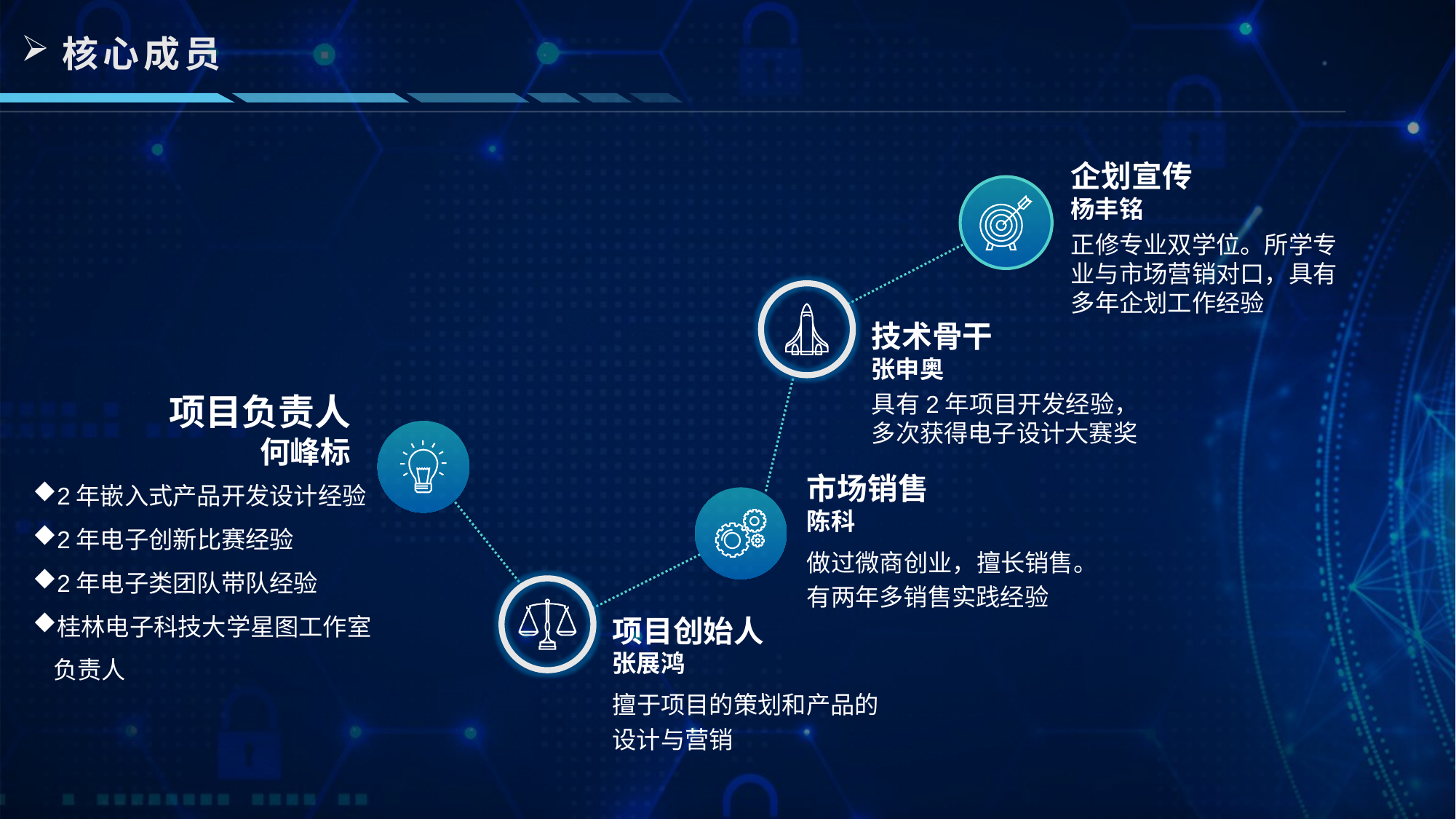

核心成员

企划宣传
杨丰铭
正修专业双学位。所学专业与市场营销对口，具有多年企划工作经验

技术骨干
张申奥
具有2年项目开发经验，多次获得电子设计大赛奖
项目负责人
何峰标
2年嵌入式产品开发设计经验
2年电子创新比赛经验
2年电子类团队带队经验
桂林电子科技大学星图工作室负责人

市场销售
陈科
做过微商创业，擅长销售。有两年多销售实践经验

项目创始人
张展鸿
擅于项目的策划和产品的设计与营销